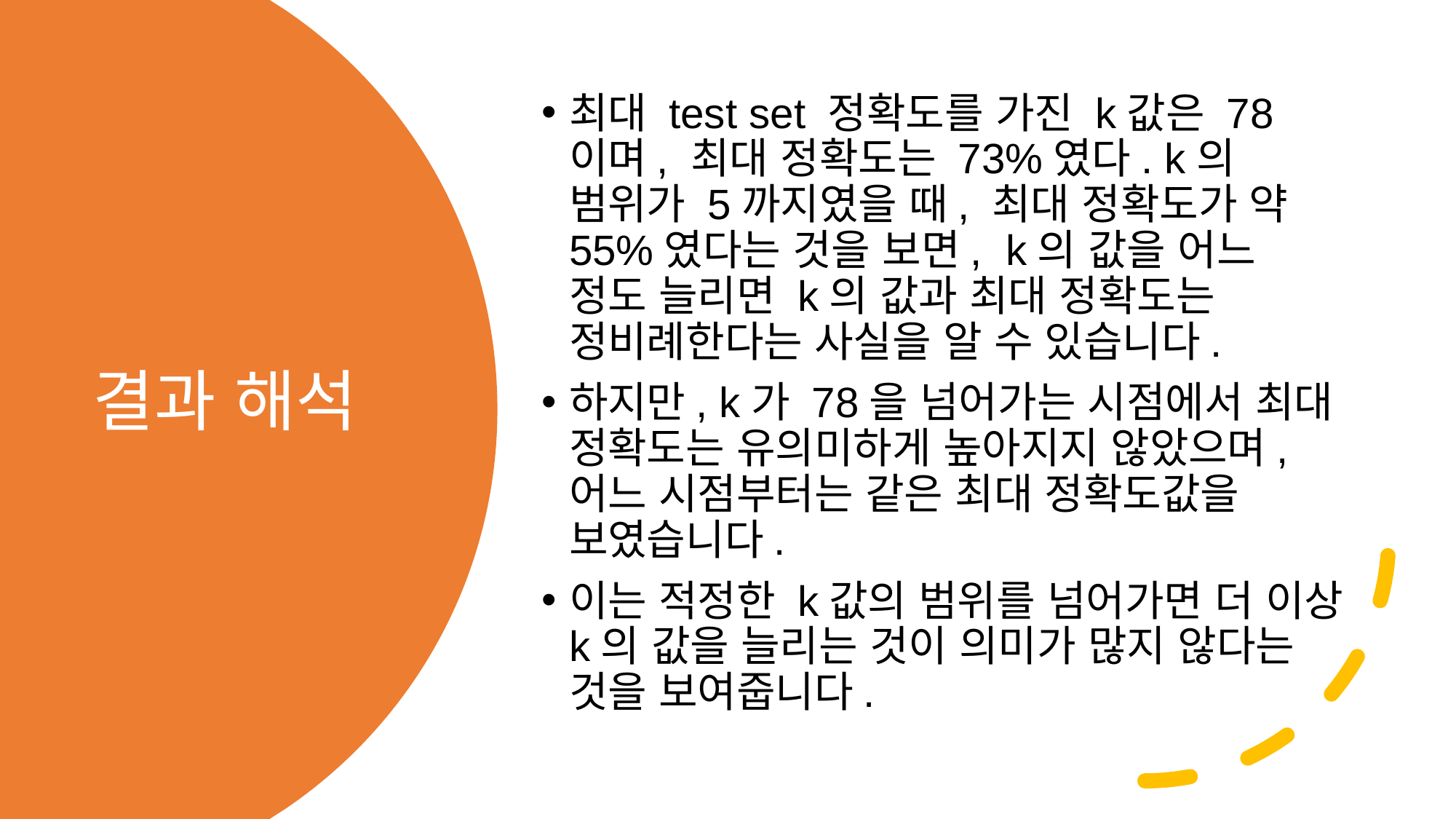

최대 test set 정확도를 가진 k값은 78이며, 최대 정확도는 73%였다. k의 범위가 5까지였을 때, 최대 정확도가 약 55%였다는 것을 보면,  k의 값을 어느 정도 늘리면 k의 값과 최대 정확도는 정비례한다는 사실을 알 수 있습니다.
하지만, k가 78을 넘어가는 시점에서 최대 정확도는 유의미하게 높아지지 않았으며, 어느 시점부터는 같은 최대 정확도값을 보였습니다.
이는 적정한 k값의 범위를 넘어가면 더 이상 k의 값을 늘리는 것이 의미가 많지 않다는 것을 보여줍니다.
# 결과 해석